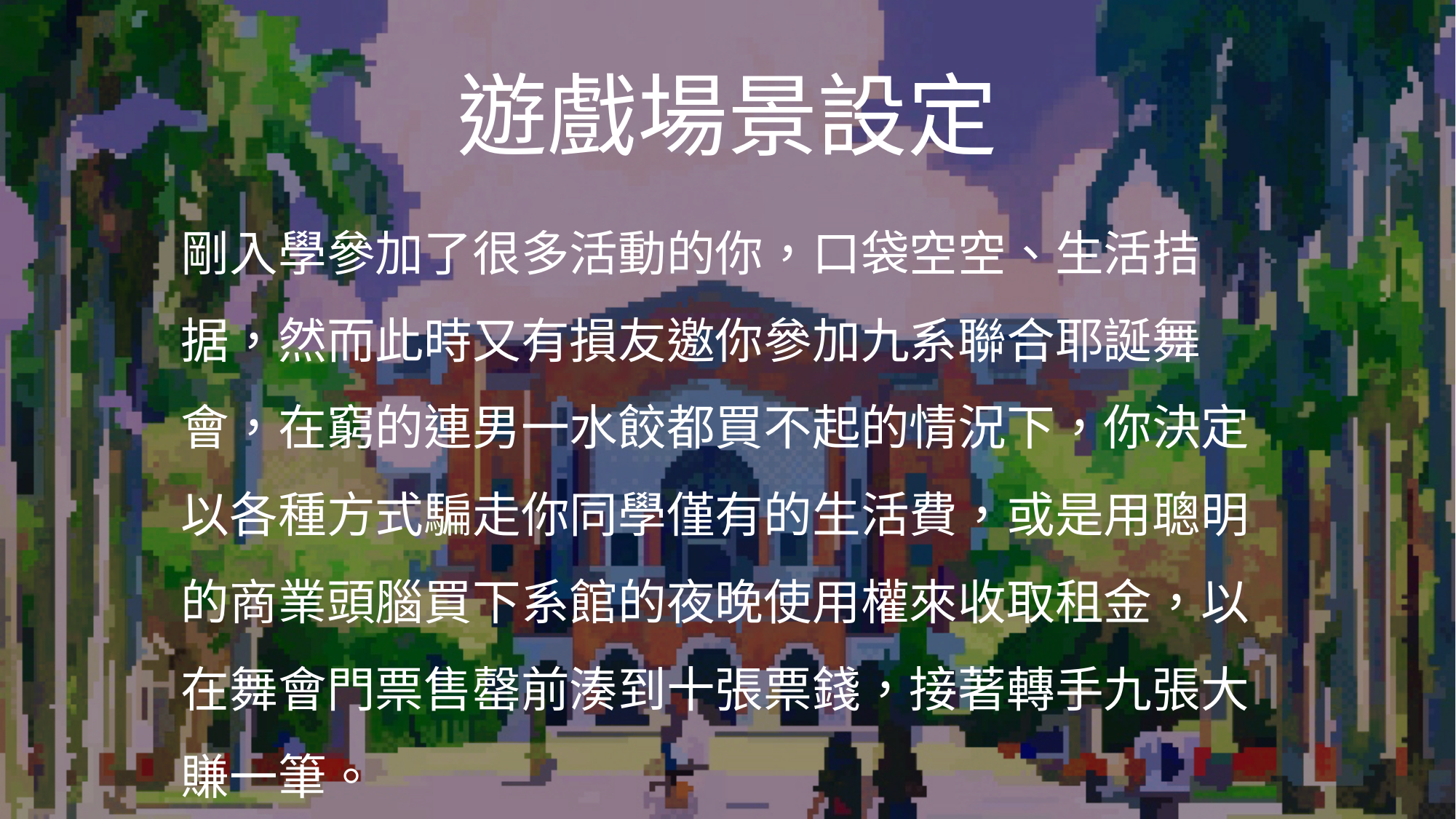

# 遊戲場景設定
剛入學參加了很多活動的你，口袋空空、生活拮据，然而此時又有損友邀你參加九系聯合耶誕舞會，在窮的連男一水餃都買不起的情況下，你決定以各種方式騙走你同學僅有的生活費，或是用聰明的商業頭腦買下系館的夜晚使用權來收取租金，以在舞會門票售罄前湊到十張票錢，接著轉手九張大賺一筆。